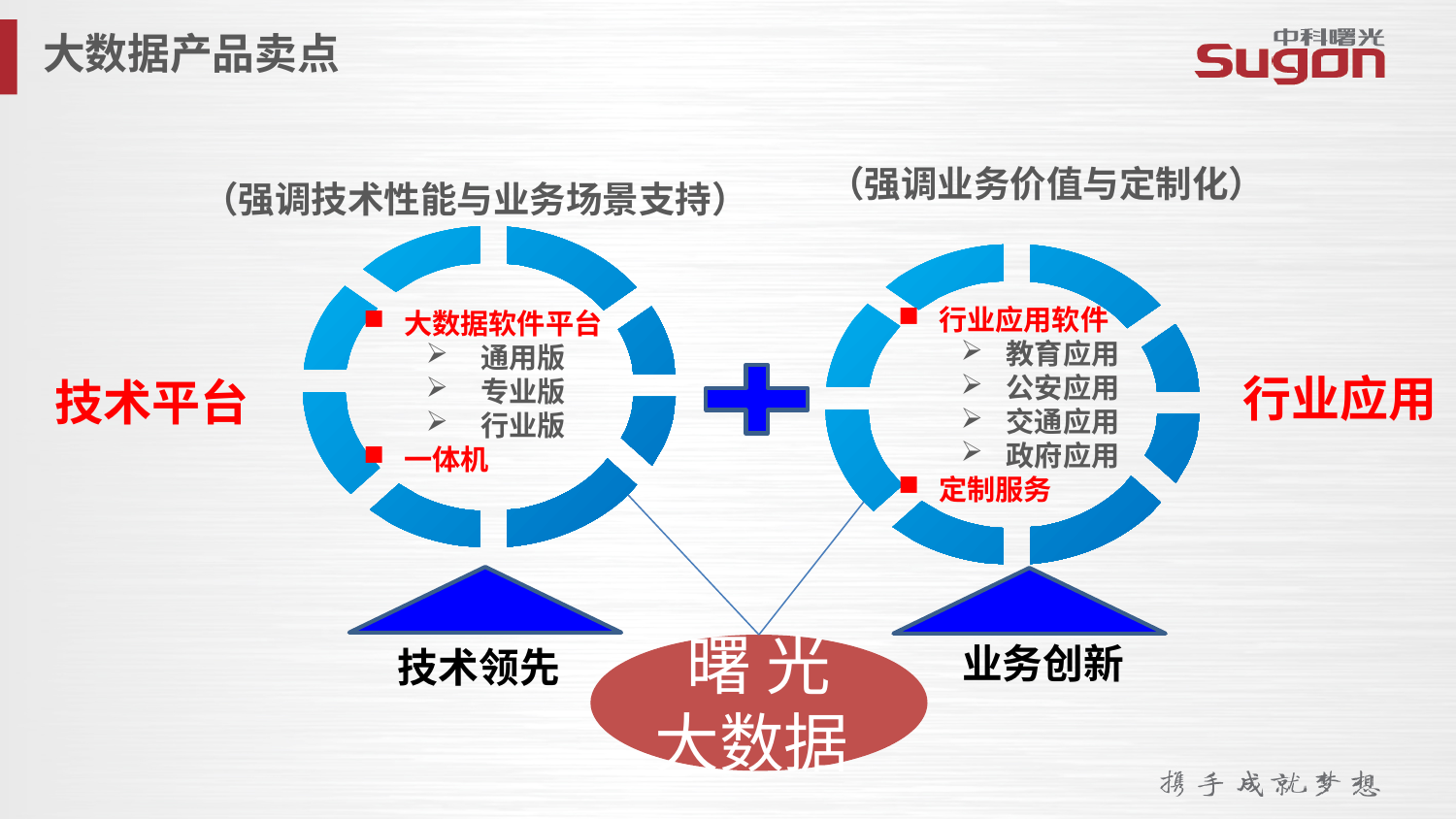

大数据产品卖点
（强调业务价值与定制化）

行业应用软件
教育应用
公安应用
交通应用
政府应用
定制服务
大数据软件平台
通用版
专业版
行业版
一体机
技术平台

业务创新
技术领先
曙 光
大数据
（强调技术性能与业务场景支持）
行业应用